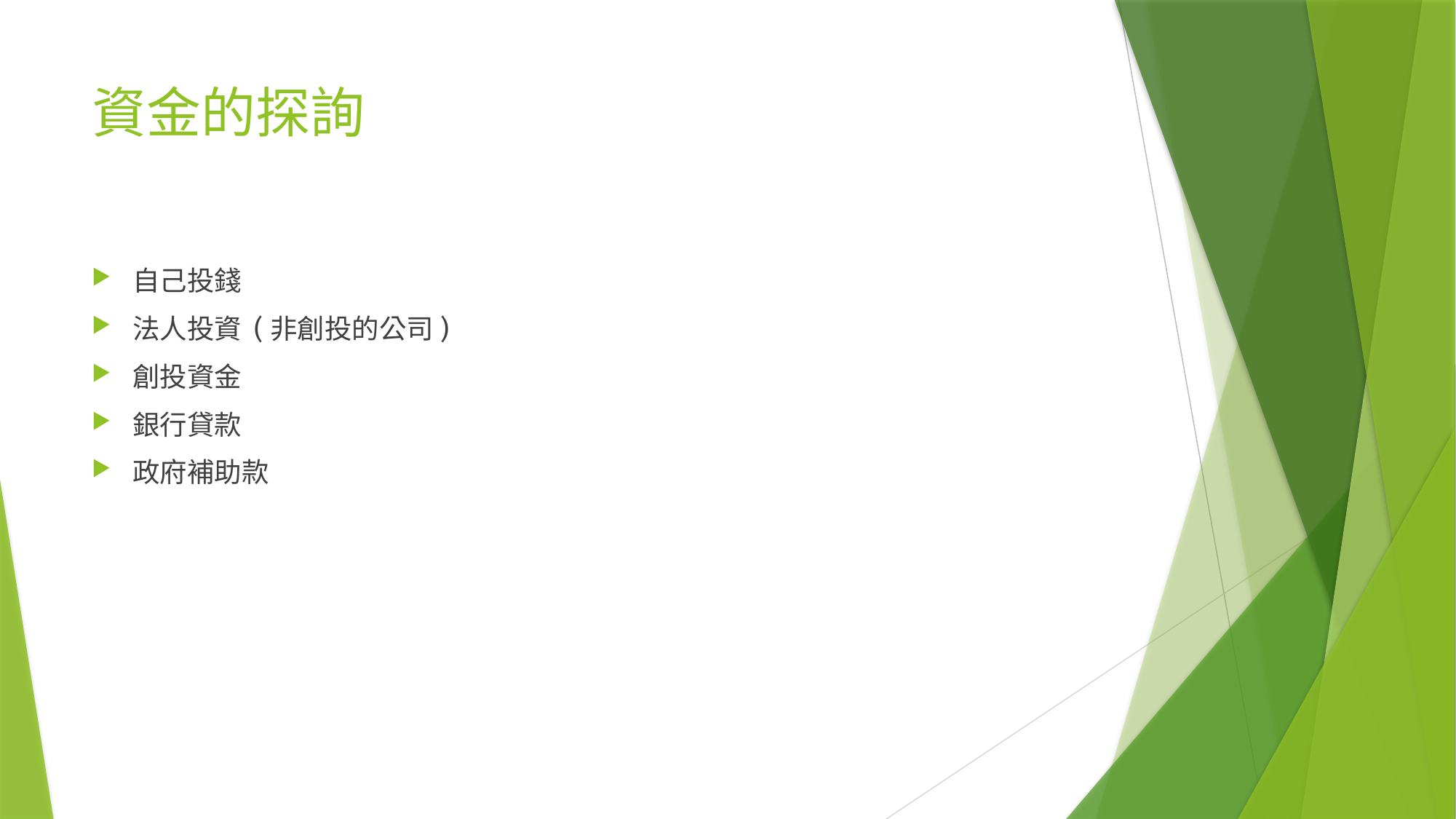

# 資金的探詢
自己投錢
法人投資 (非創投的公司)
創投資金
銀行貸款
政府補助款